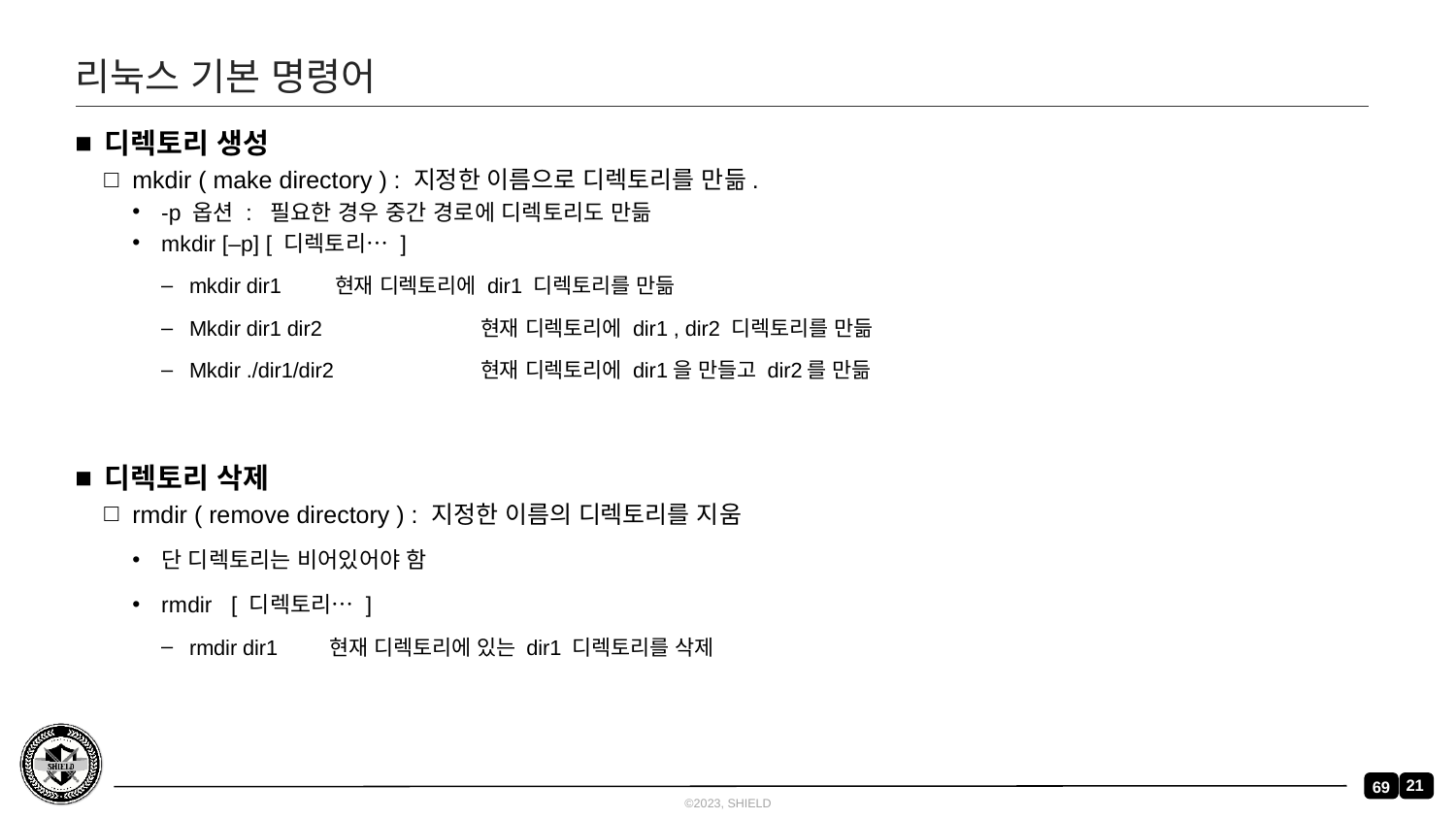

# 리눅스 기본 명령어
디렉토리 생성
mkdir ( make directory ) : 지정한 이름으로 디렉토리를 만듦.
-p 옵션 :  필요한 경우 중간 경로에 디렉토리도 만듦
mkdir [–p] [ 디렉토리… ]
mkdir dir1        	현재 디렉토리에 dir1 디렉토리를 만듦
Mkdir dir1 dir2   	현재 디렉토리에 dir1 , dir2 디렉토리를 만듦
Mkdir ./dir1/dir2 	현재 디렉토리에 dir1을 만들고 dir2를 만듦

디렉토리 삭제
rmdir ( remove directory ) : 지정한 이름의 디렉토리를 지움
단 디렉토리는 비어있어야 함
rmdir   [ 디렉토리… ]
rmdir dir1        현재 디렉토리에 있는 dir1 디렉토리를 삭제